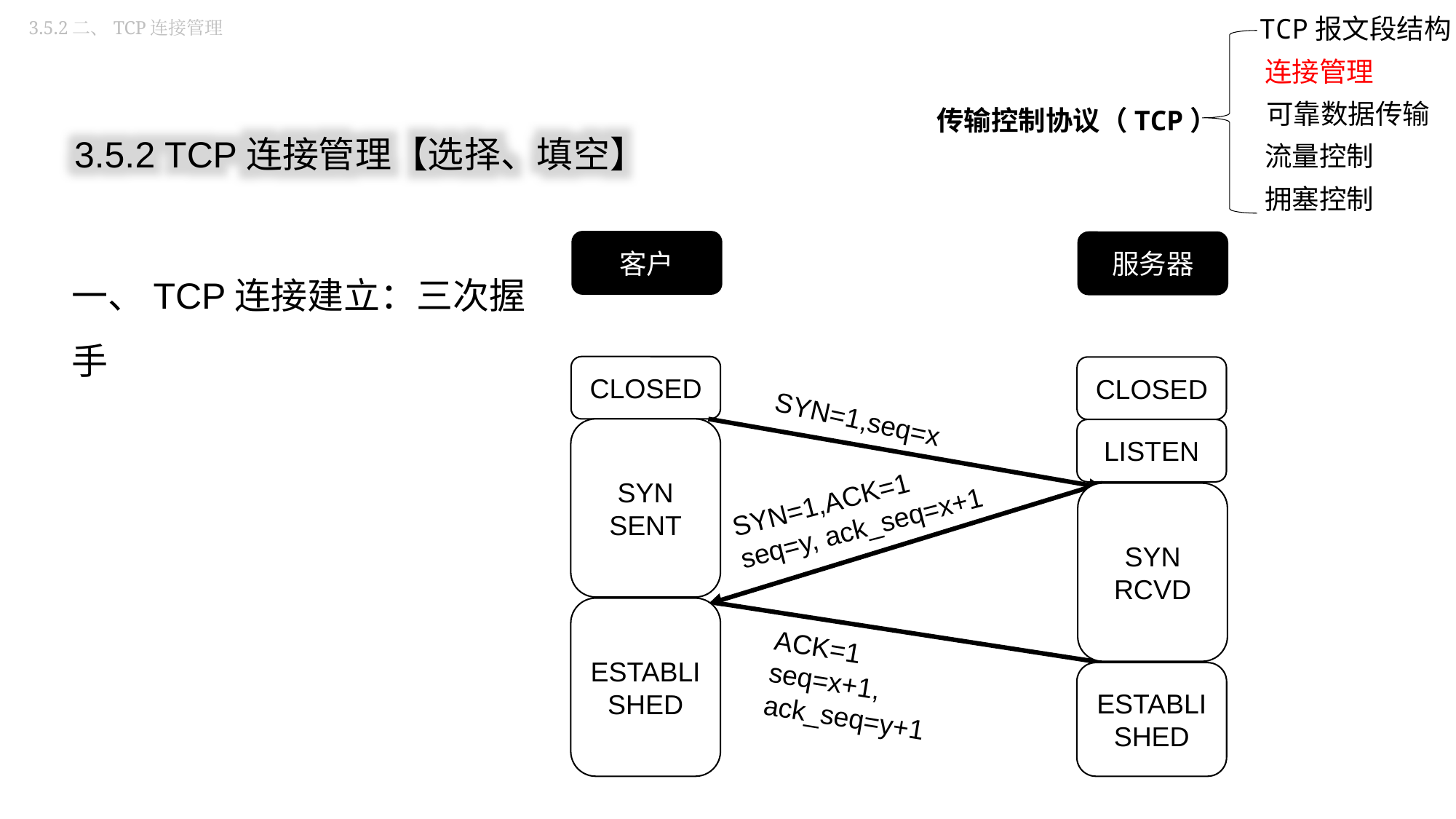

3.5.2二、TCP连接管理
TCP报文段结构

连接管理
传输控制协议（TCP）
可靠数据传输
流量控制
拥塞控制
3.5.2 TCP连接管理【选择、填空】
客户
服务器
一、TCP连接建立：三次握手
CLOSED
CLOSED
SYN=1,seq=x
SYN SENT
LISTEN
SYN=1,ACK=1
seq=y, ack_seq=x+1
SYN RCVD
ESTABLISHED
ACK=1
seq=x+1, ack_seq=y+1
ESTABLISHED